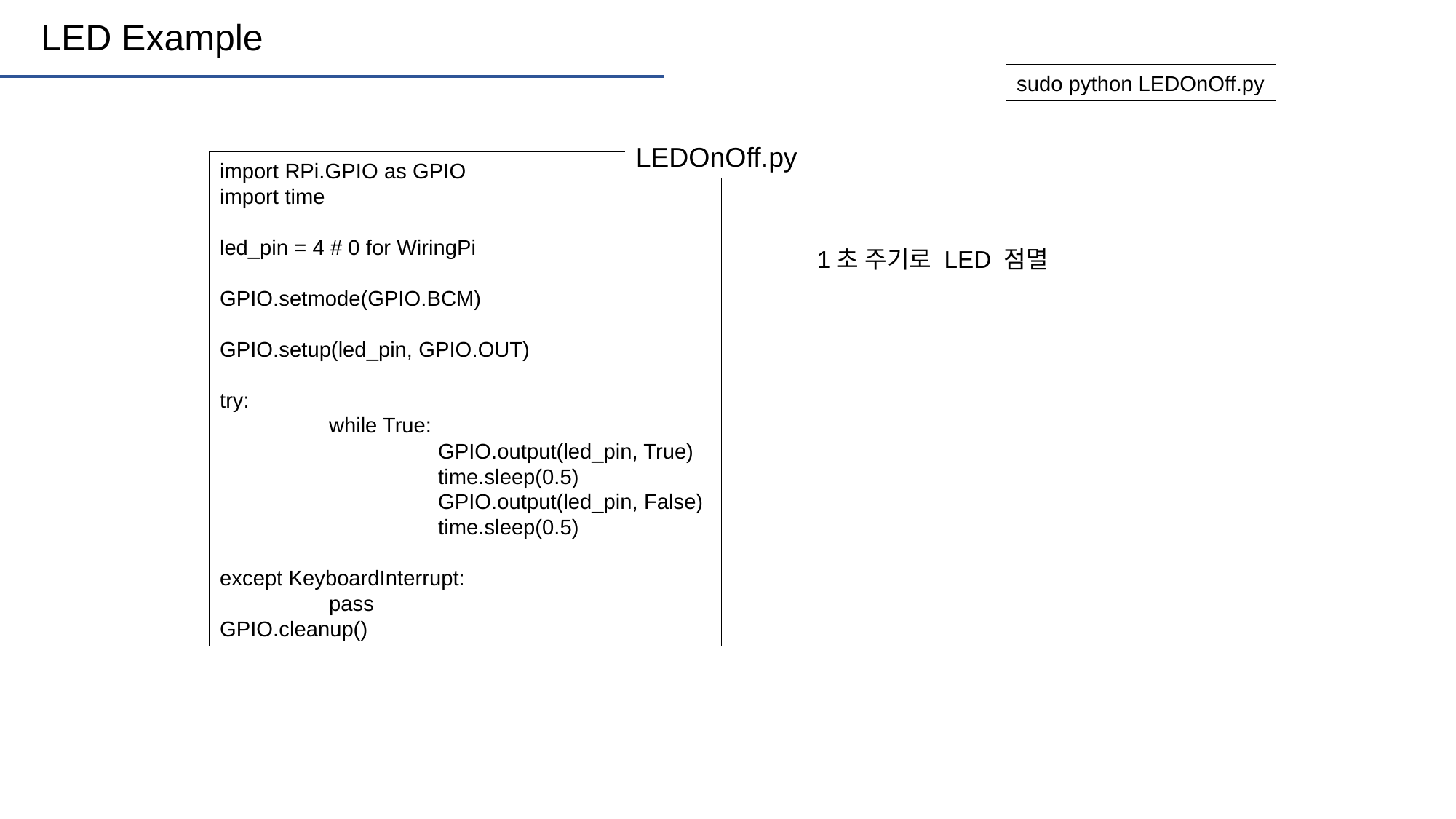

LED Example
sudo python LEDOnOff.py
LEDOnOff.py
import RPi.GPIO as GPIO
import time

led_pin = 4 # 0 for WiringPi

GPIO.setmode(GPIO.BCM)

GPIO.setup(led_pin, GPIO.OUT)

try:
	while True:
		GPIO.output(led_pin, True)
		time.sleep(0.5)
		GPIO.output(led_pin, False)
		time.sleep(0.5)

except KeyboardInterrupt:
	pass
GPIO.cleanup()
1초 주기로 LED 점멸